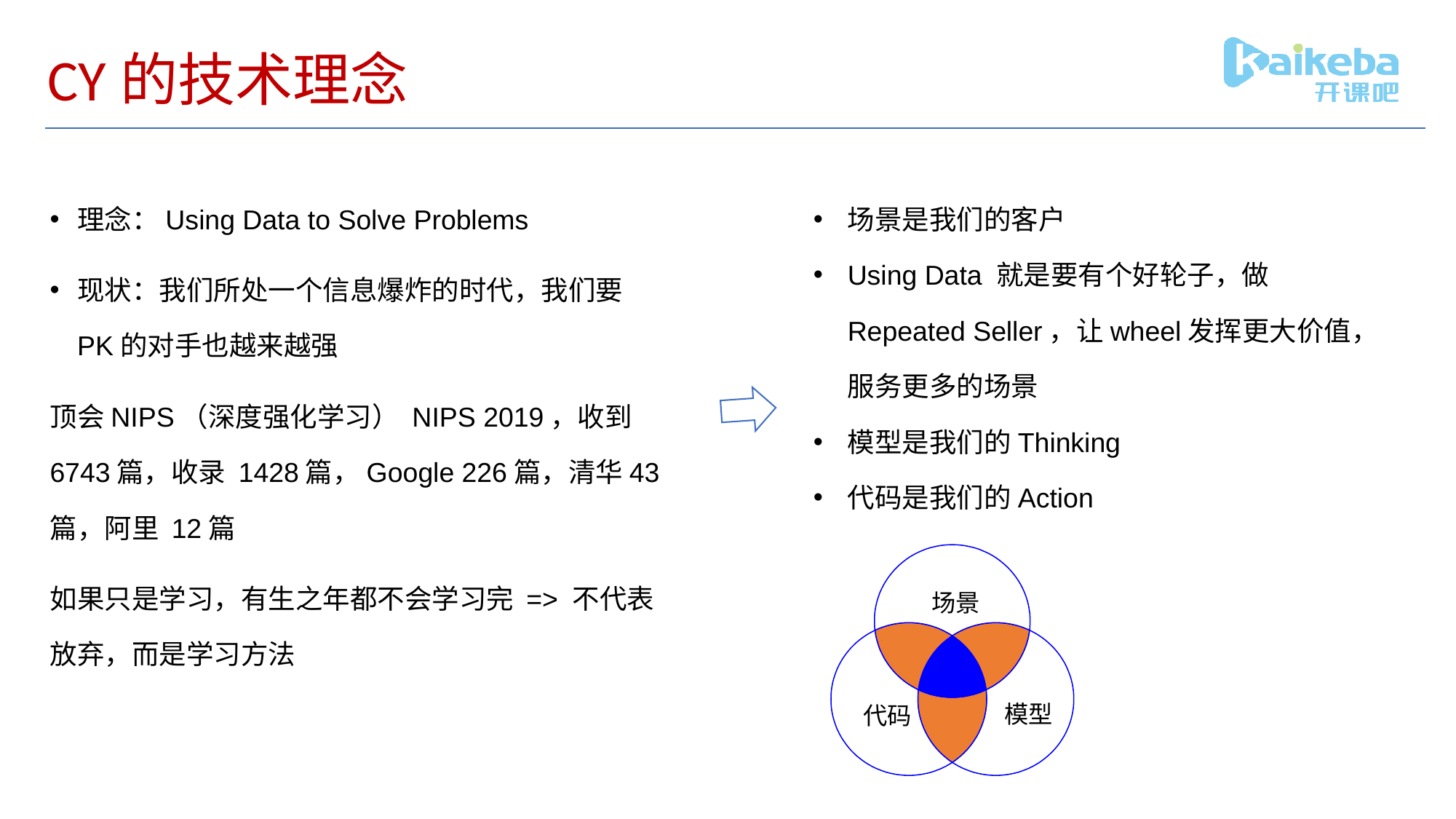

# CY的技术理念
理念：Using Data to Solve Problems
现状：我们所处一个信息爆炸的时代，我们要PK的对手也越来越强
顶会NIPS（深度强化学习） NIPS 2019，收到6743篇，收录 1428篇，Google 226篇，清华43篇，阿里 12篇
如果只是学习，有生之年都不会学习完 => 不代表放弃，而是学习方法

场景是我们的客户
Using Data 就是要有个好轮子，做Repeated Seller，让wheel发挥更大价值，服务更多的场景
模型是我们的Thinking
代码是我们的Action

场景
模型
代码